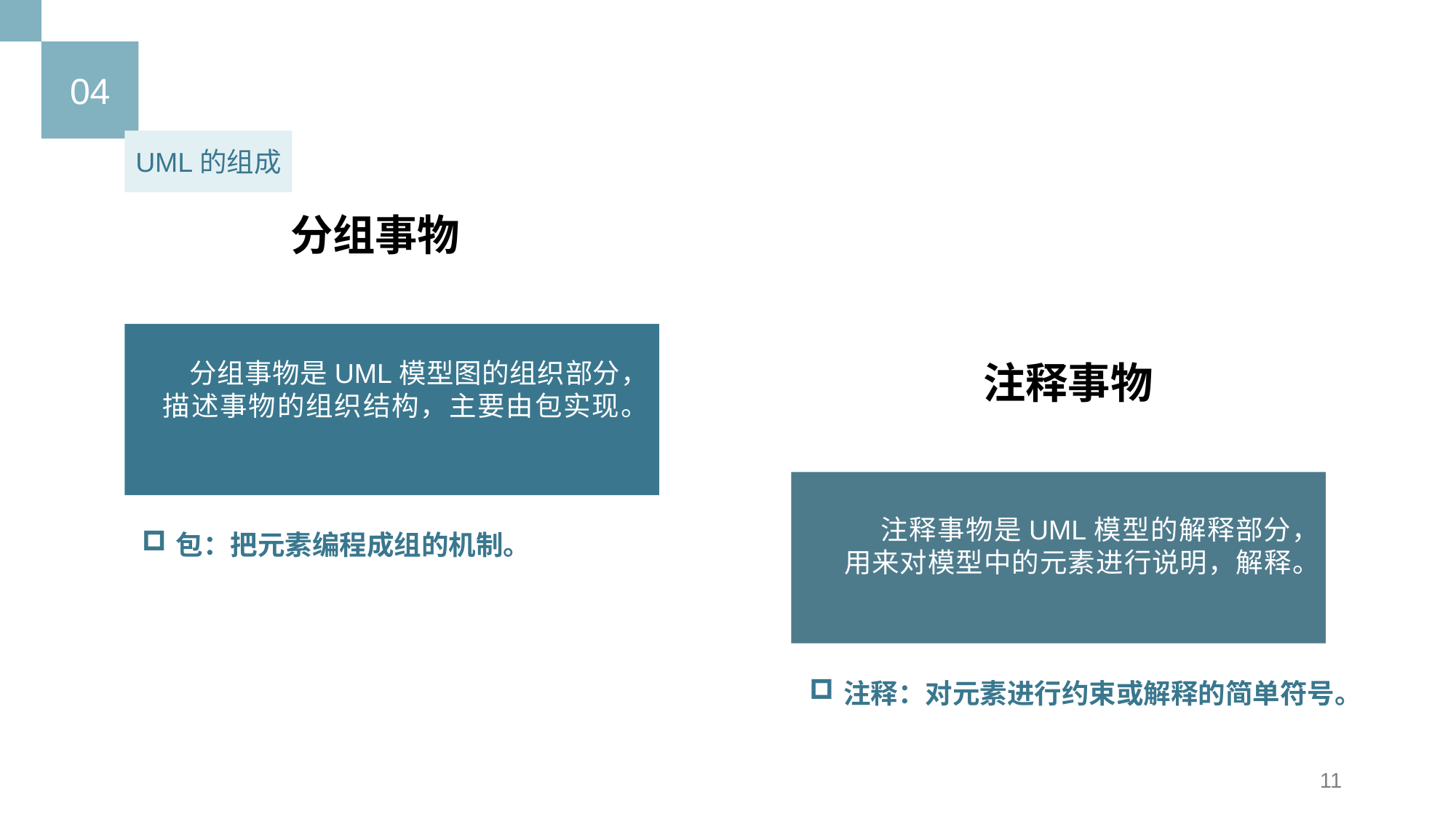

04
UML的组成
分组事物

    分组事物是UML模型图的组织部分，描述事物的组织结构，主要由包实现。
注释事物

    注释事物是UML模型的解释部分，用来对模型中的元素进行说明，解释。
包：把元素编程成组的机制。
注释：对元素进行约束或解释的简单符号。
11